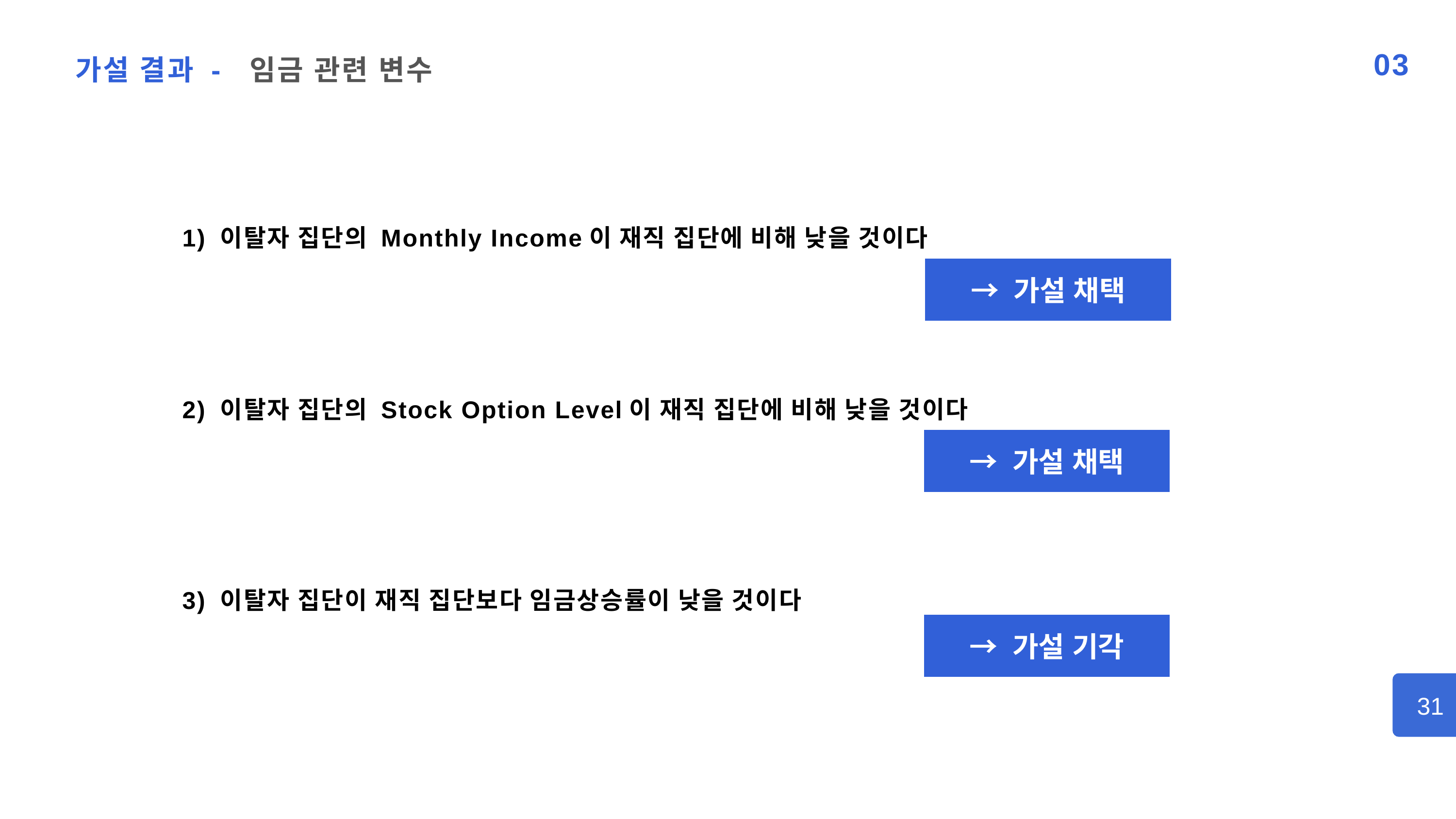

가설 결과 -  임금 관련 변수
03
1) 이탈자 집단의 Monthly Income이 재직 집단에 비해 낮을 것이다
→ 가설 채택

2) 이탈자 집단의 Stock Option Level이 재직 집단에 비해 낮을 것이다
→ 가설 채택

3) 이탈자 집단이 재직 집단보다 임금상승률이 낮을 것이다
→ 가설 기각

31